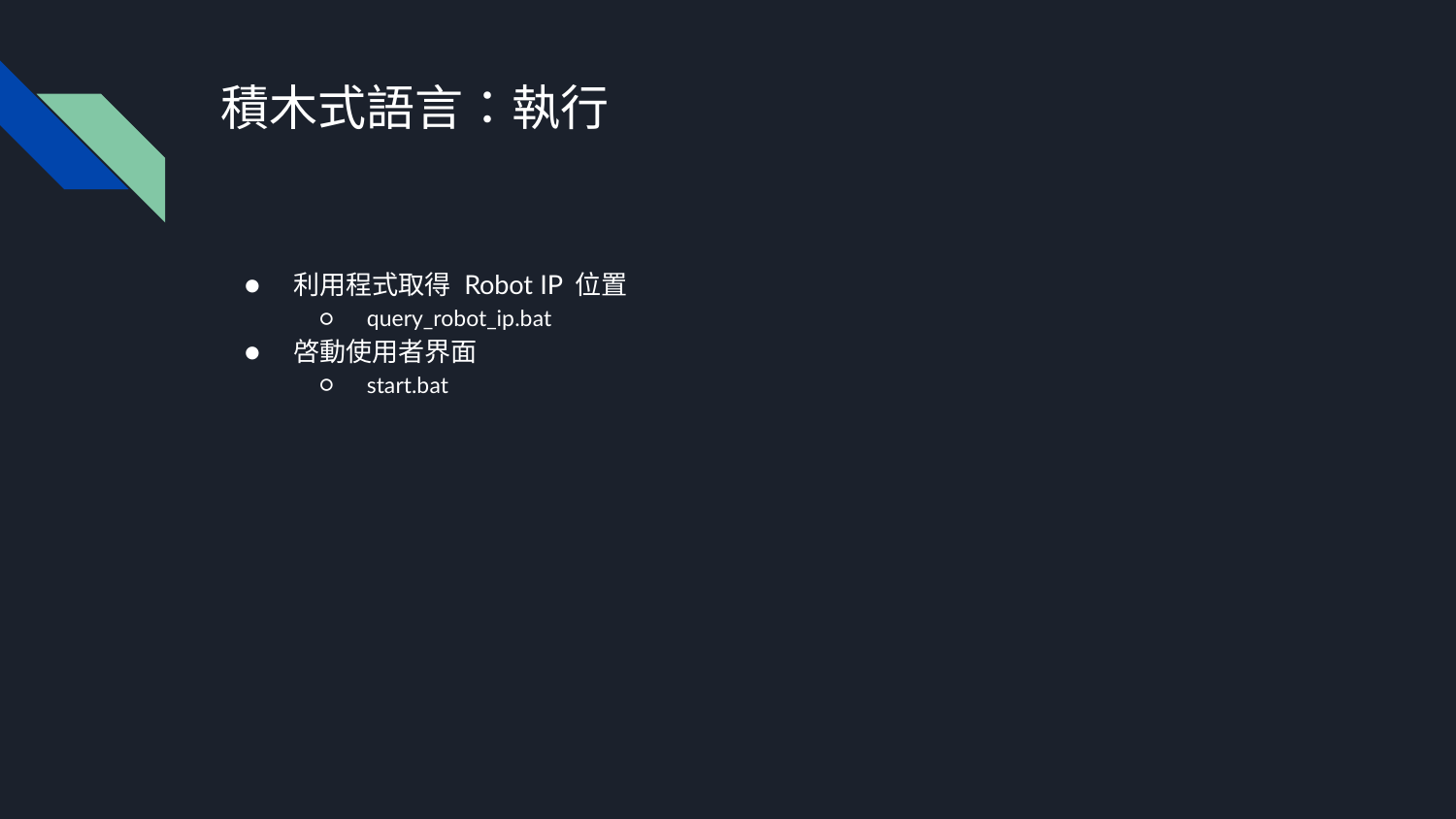

# 積木式語言：執行
利用程式取得 Robot IP 位置
query_robot_ip.bat
啓動使用者界面
start.bat